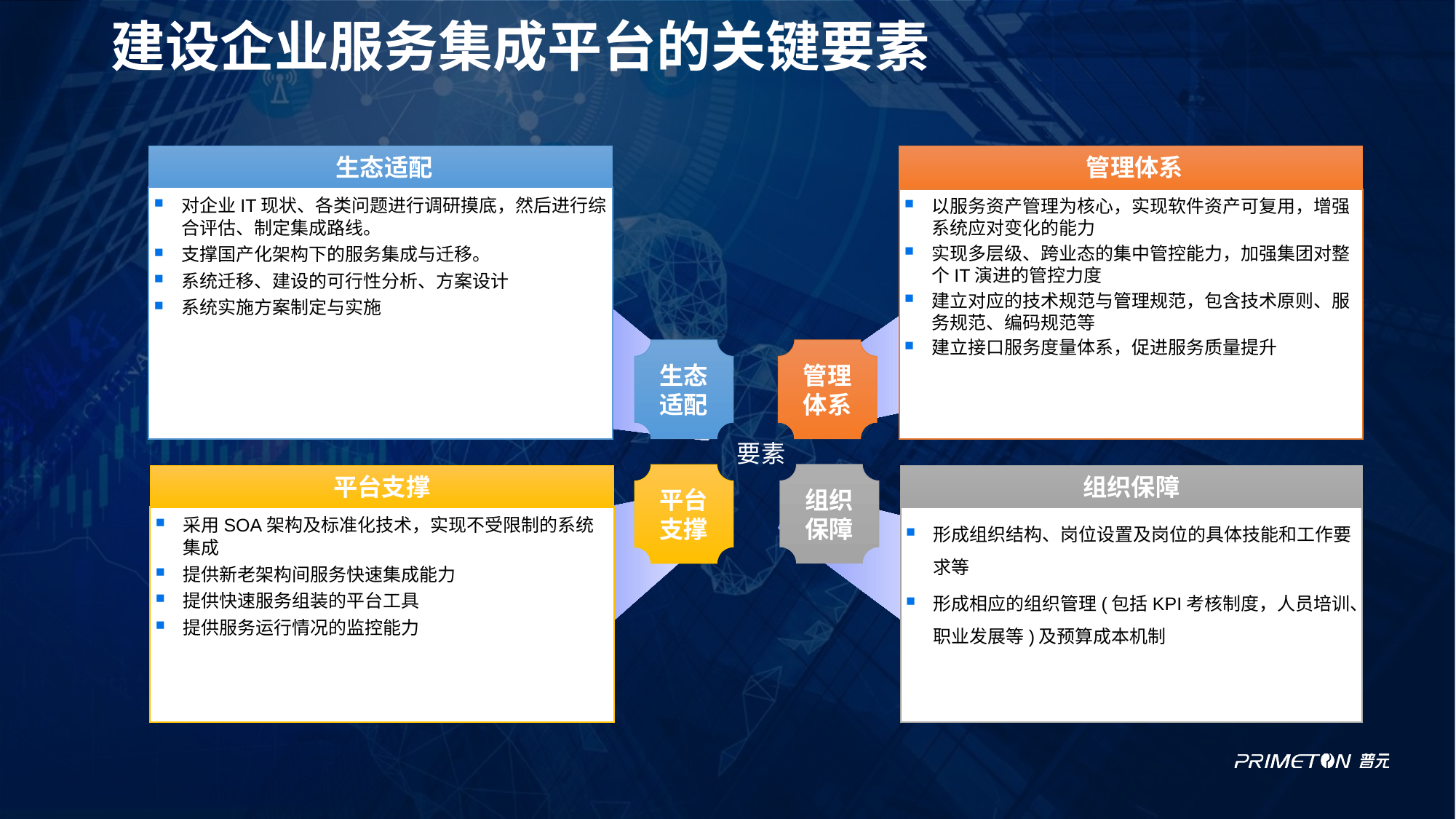

建设企业服务集成平台的关键要素
生态适配
管理体系
对企业IT现状、各类问题进行调研摸底，然后进行综合评估、制定集成路线。
支撑国产化架构下的服务集成与迁移。
系统迁移、建设的可行性分析、方案设计
系统实施方案制定与实施

以服务资产管理为核心，实现软件资产可复用，增强系统应对变化的能力
实现多层级、跨业态的集中管控能力，加强集团对整个IT演进的管控力度
建立对应的技术规范与管理规范，包含技术原则、服务规范、编码规范等
建立接口服务度量体系，促进服务质量提升

生态适配
管理体系
要素

组织保障
平台支撑
平台支撑
组织保障
采用SOA架构及标准化技术，实现不受限制的系统集成
提供新老架构间服务快速集成能力
提供快速服务组装的平台工具
提供服务运行情况的监控能力

形成组织结构、岗位设置及岗位的具体技能和工作要求等
形成相应的组织管理(包括KPI考核制度，人员培训、职业发展等)及预算成本机制